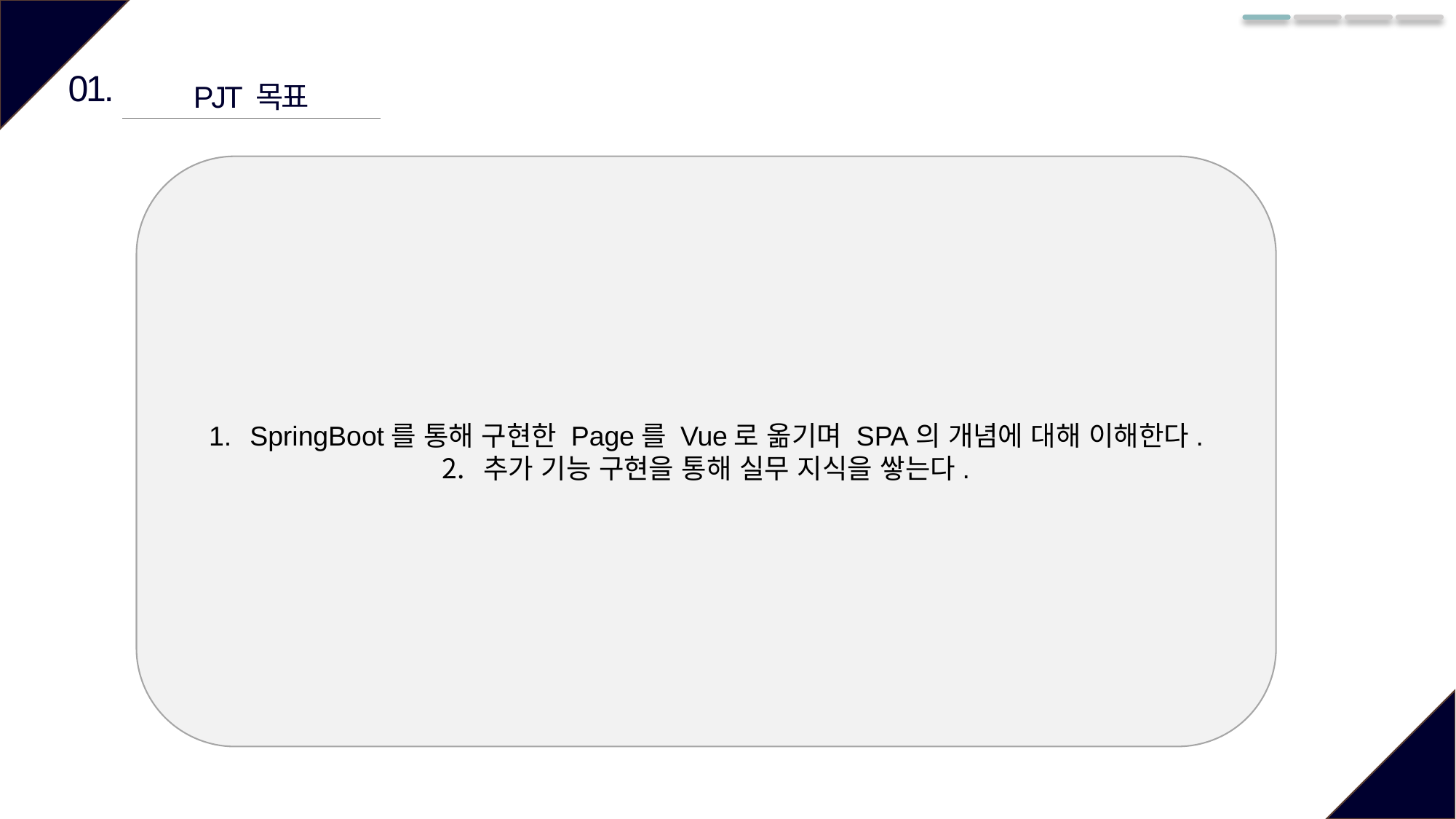

01.
PJT 목표
SpringBoot를 통해 구현한 Page를 Vue로 옮기며 SPA의 개념에 대해 이해한다.
추가 기능 구현을 통해 실무 지식을 쌓는다.
Text